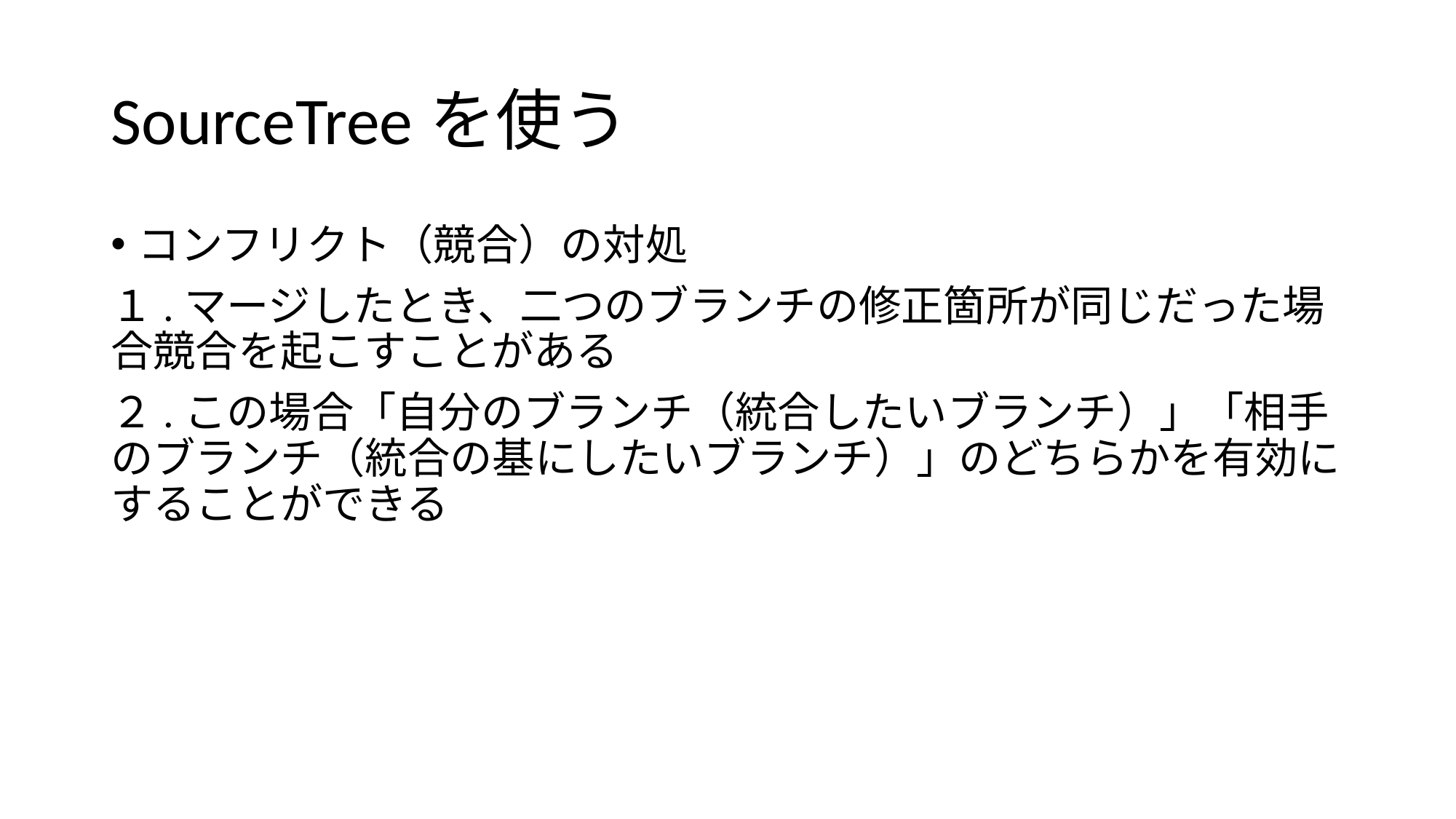

# SourceTreeを使う
コンフリクト（競合）の対処
１.マージしたとき、二つのブランチの修正箇所が同じだった場合競合を起こすことがある
２.この場合「自分のブランチ（統合したいブランチ）」「相手のブランチ（統合の基にしたいブランチ）」のどちらかを有効にすることができる